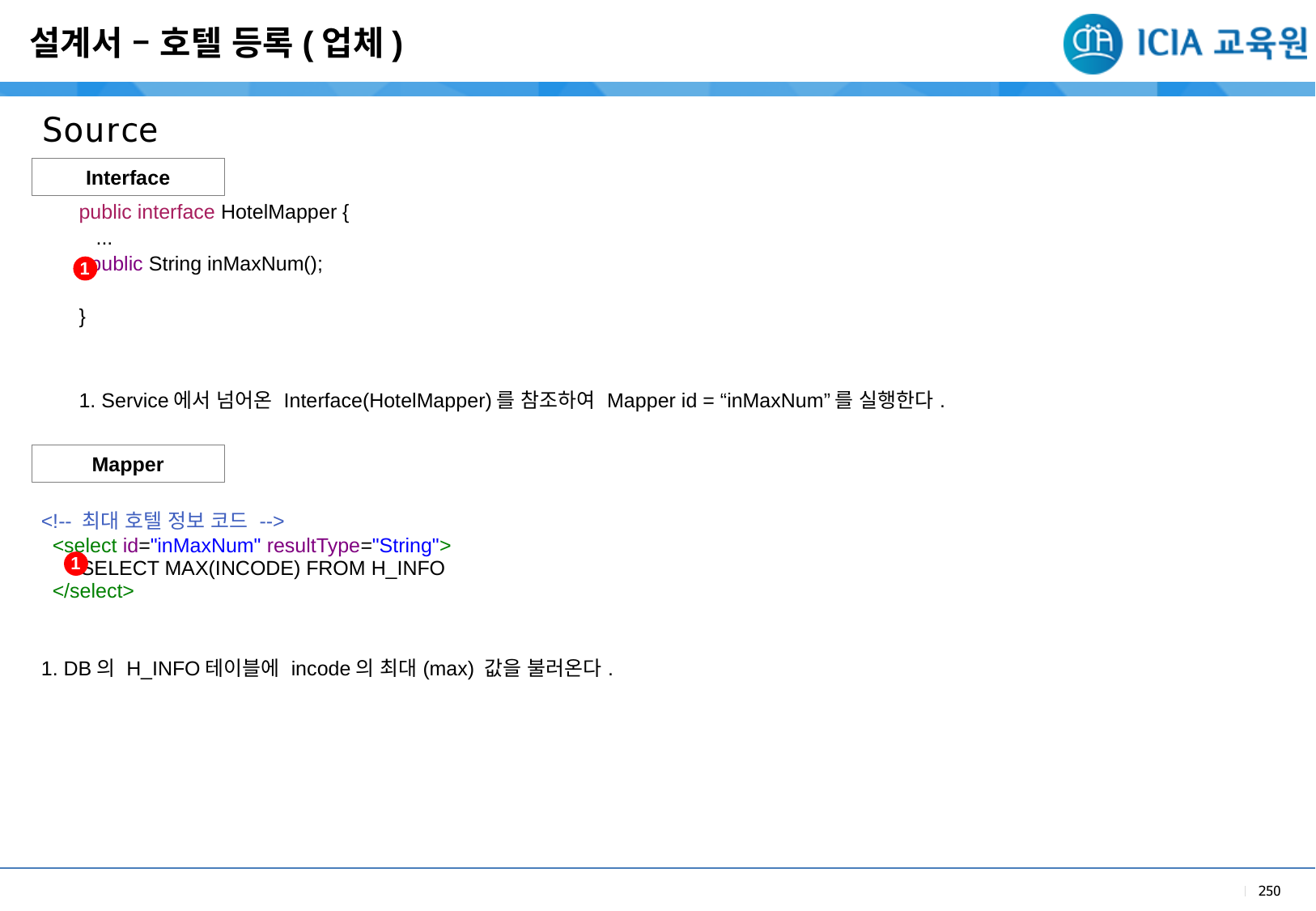

설계서 – 호텔 등록(업체)
Source
Interface
| public interface HotelMapper { ... public String inMaxNum(); } |
| --- |
| 1. Service에서 넘어온 Interface(HotelMapper)를 참조하여 Mapper id = “inMaxNum”를 실행한다. |
1

Mapper
| <!-- 최대 호텔 정보 코드 --> <select id="inMaxNum" resultType="String"> SELECT MAX(INCODE) FROM H\_INFO </select> |
| --- |
| 1. DB의 H\_INFO테이블에 incode의 최대(max) 값을 불러온다. |
1